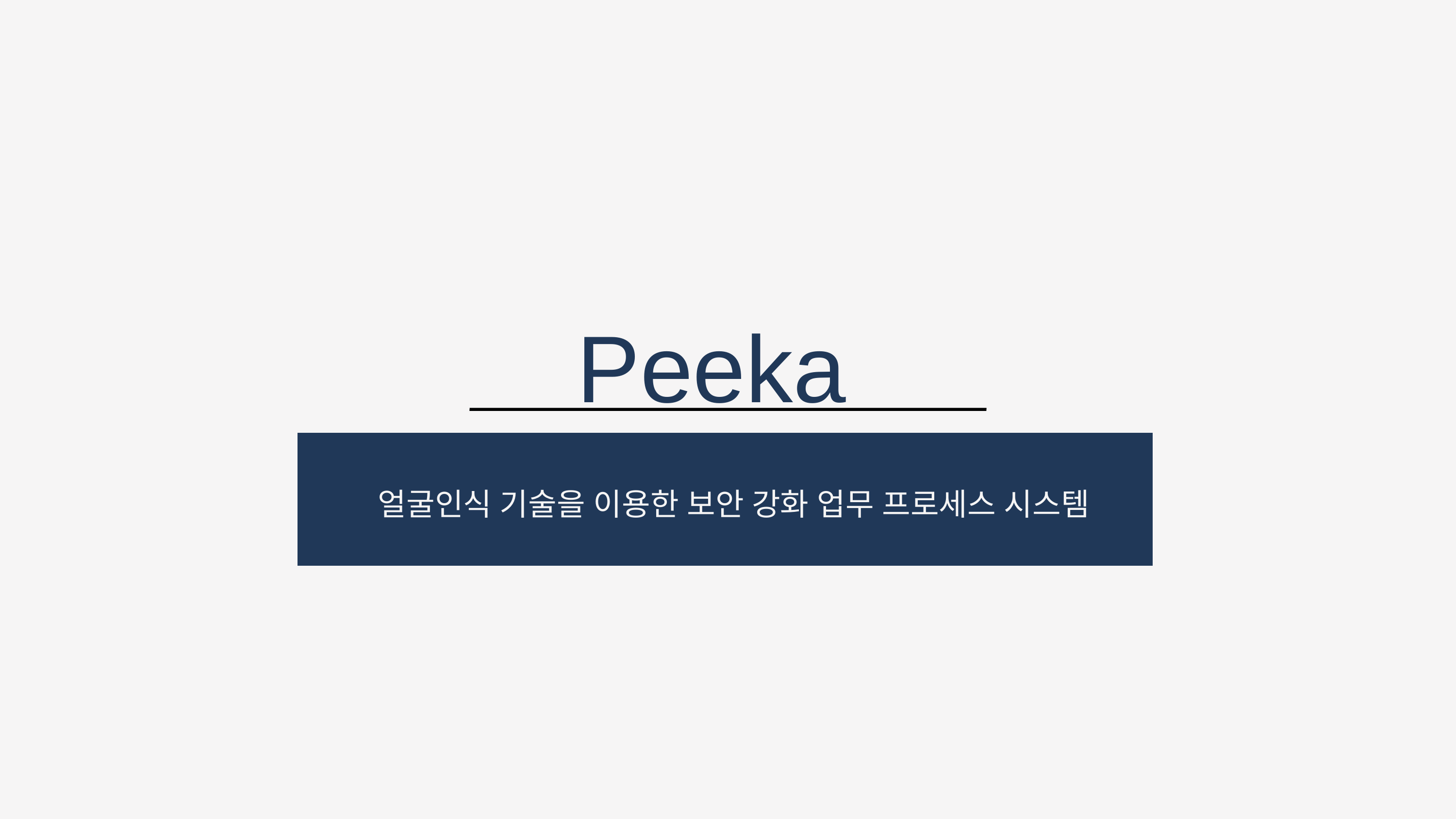

Peeka

얼굴인식 기술을 이용한 보안 강화 업무 프로세스 시스템